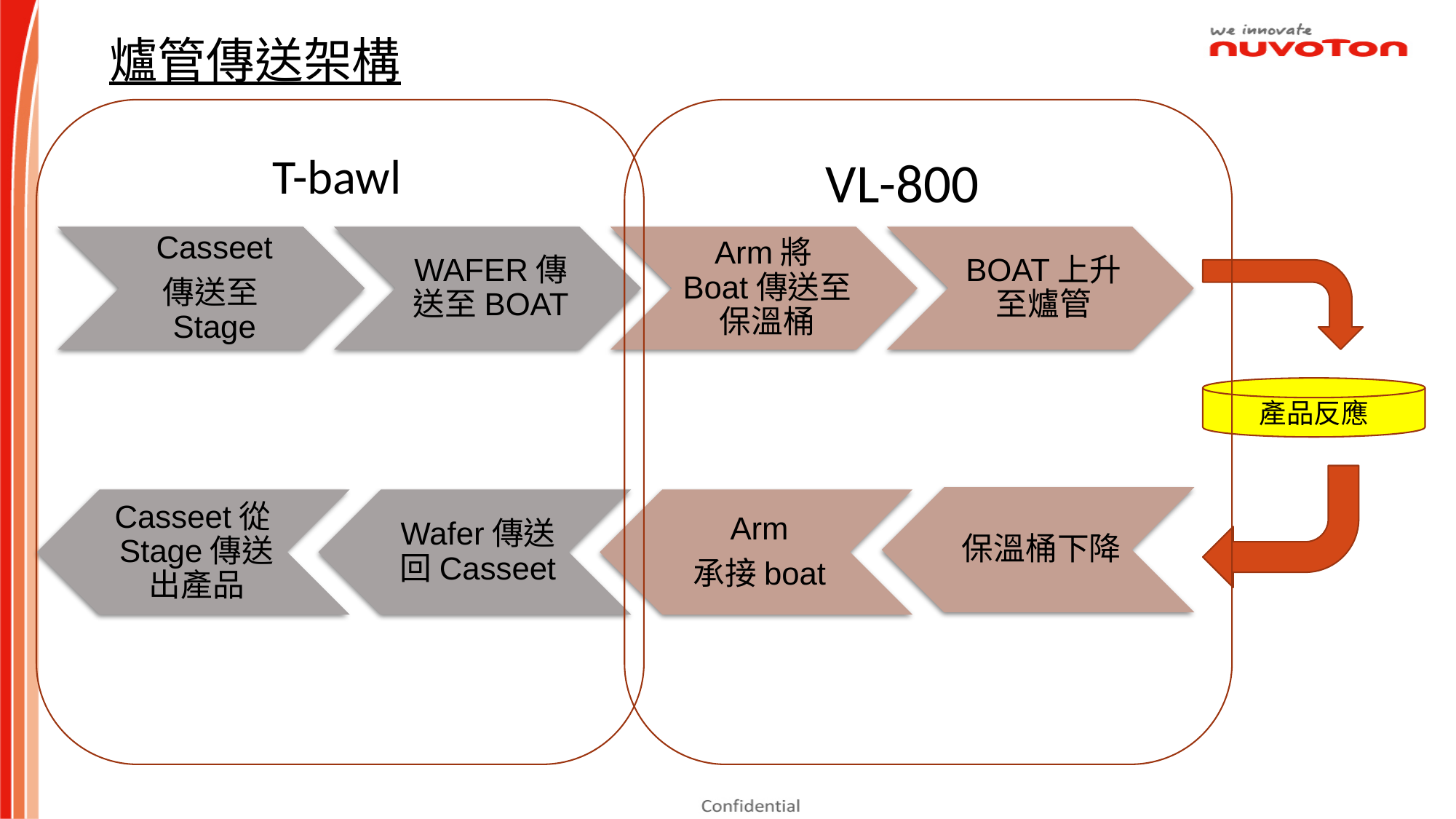

爐管傳送架構

Casseet
傳送至Stage
WAFER傳送至BOAT
Arm將Boat傳送至保溫桶
BOAT上升至爐管

T-bawl
VL-800

產品反應
保溫桶下降
Arm
承接boat
Wafer傳送回Casseet
Casseet從Stage傳送出產品